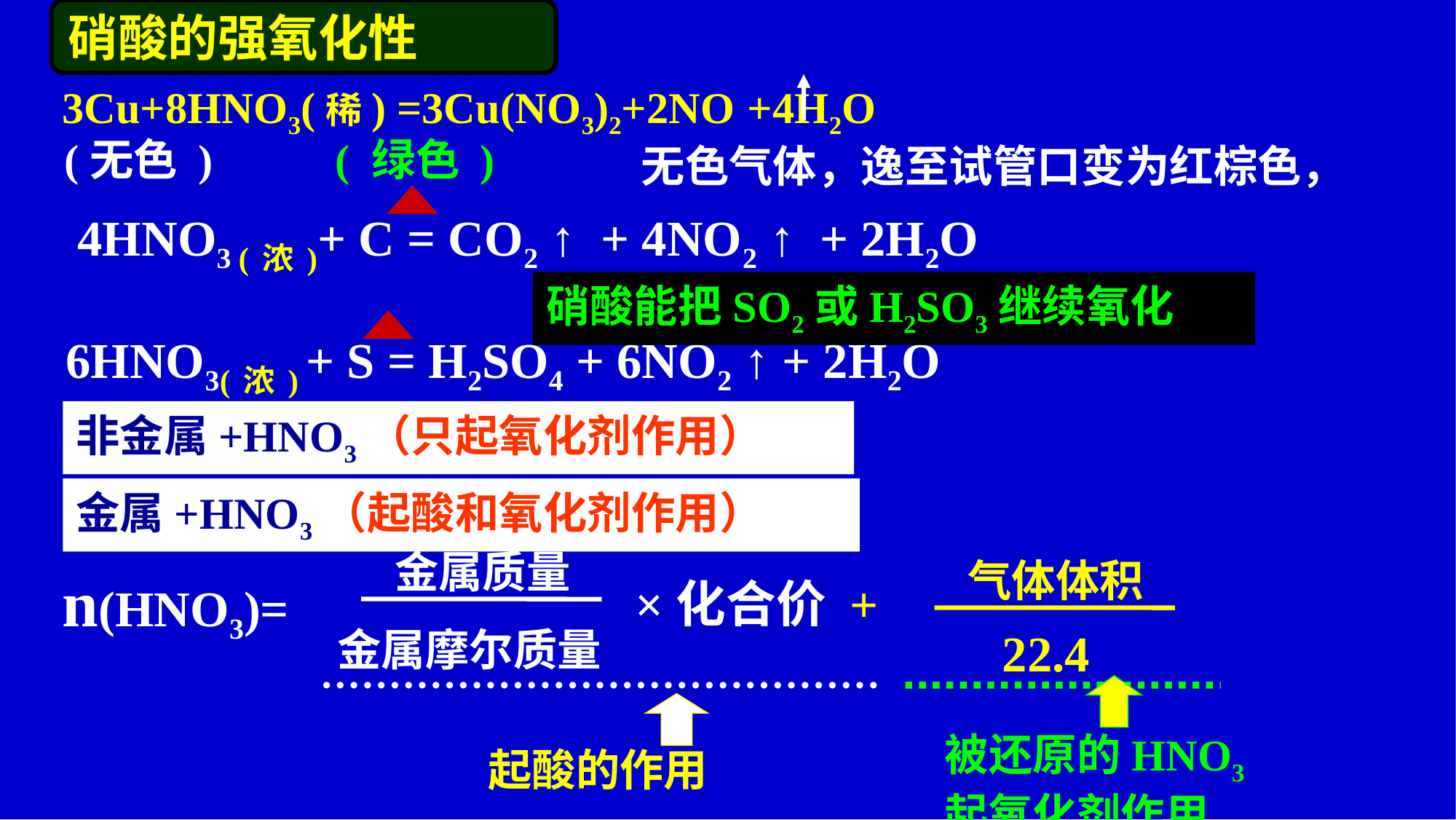

硝酸的强氧化性

3Cu+8HNO3(稀) =3Cu(NO3)2+2NO  +4H2O

(无色 )           ( 绿色 )
   无色气体，逸至试管口变为红棕色，

4HNO3 (浓)+ C = CO2 ↑  + 4NO2 ↑  + 2H2O

6HNO3(浓) + S = H2SO4 + 6NO2 ↑ + 2H2O
硝酸能把SO2或H2SO3继续氧化
非金属+HNO3（只起氧化剂作用）
金属+HNO3（起酸和氧化剂作用）
金属质量
气体体积
n(HNO3)=
×化合价 +

金属摩尔质量
22.4

被还原的HNO3
起氧化剂作用

起酸的作用